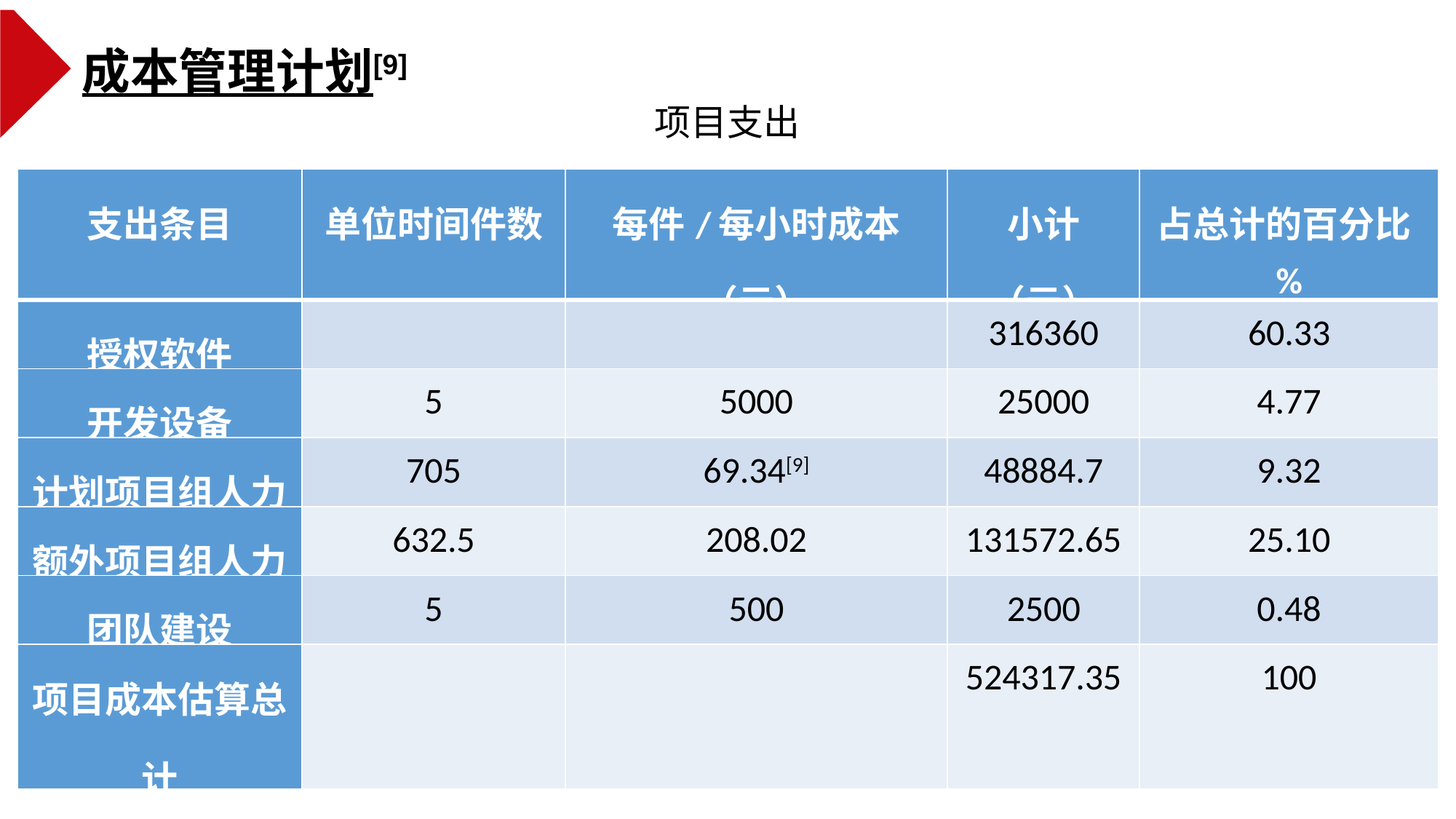

成本管理计划[9]
项目支出
| 支出条目 | 单位时间件数 | 每件/每小时成本（元） | 小计（元） | 占总计的百分比% |
| --- | --- | --- | --- | --- |
| 授权软件 |  |  | 316360 | 60.33 |
| 开发设备 | 5 | 5000 | 25000 | 4.77 |
| 计划项目组人力 | 705 | 69.34[9] | 48884.7 | 9.32 |
| 额外项目组人力 | 632.5 | 208.02 | 131572.65 | 25.10 |
| 团队建设 | 5 | 500 | 2500 | 0.48 |
| 项目成本估算总计 |  |  | 524317.35 | 100 |